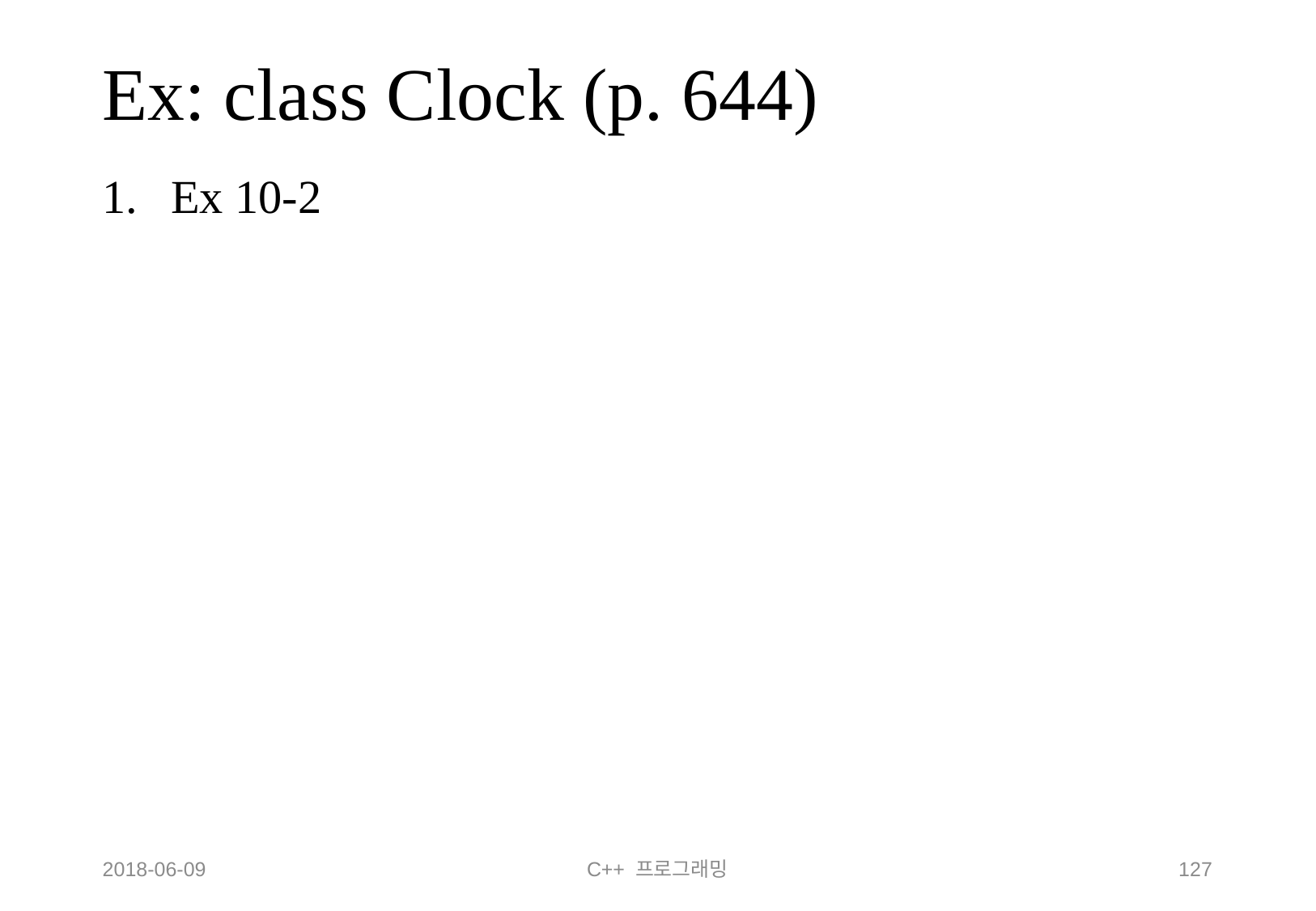

# Ex: class Clock (p. 644)
Ex 10-2
2018-06-09
C++ 프로그래밍
127